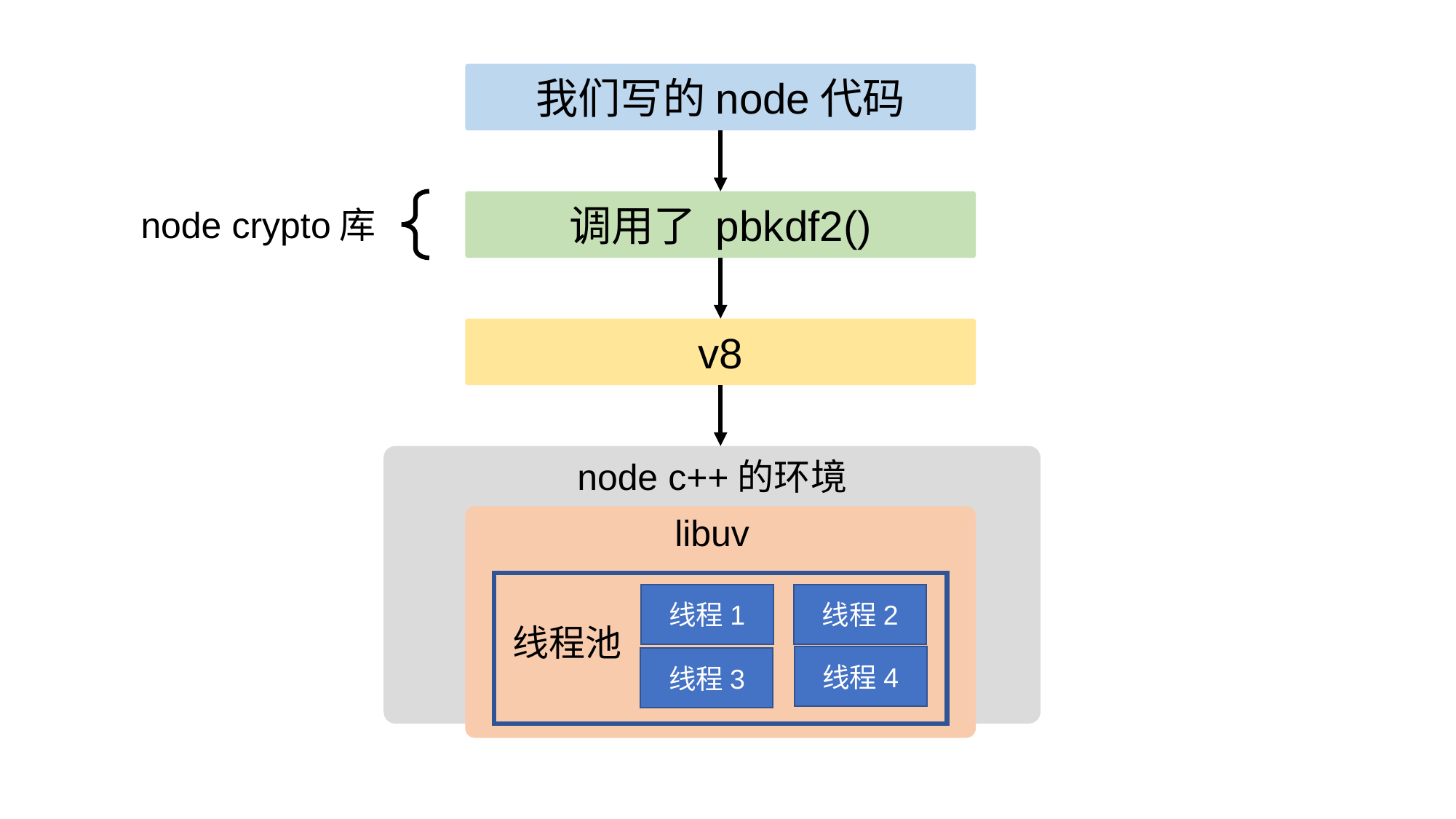

我们写的node代码

调用了 pbkdf2()
node crypto库
v8

node c++的环境
libuv

线程1
线程2
线程池
线程4
线程3